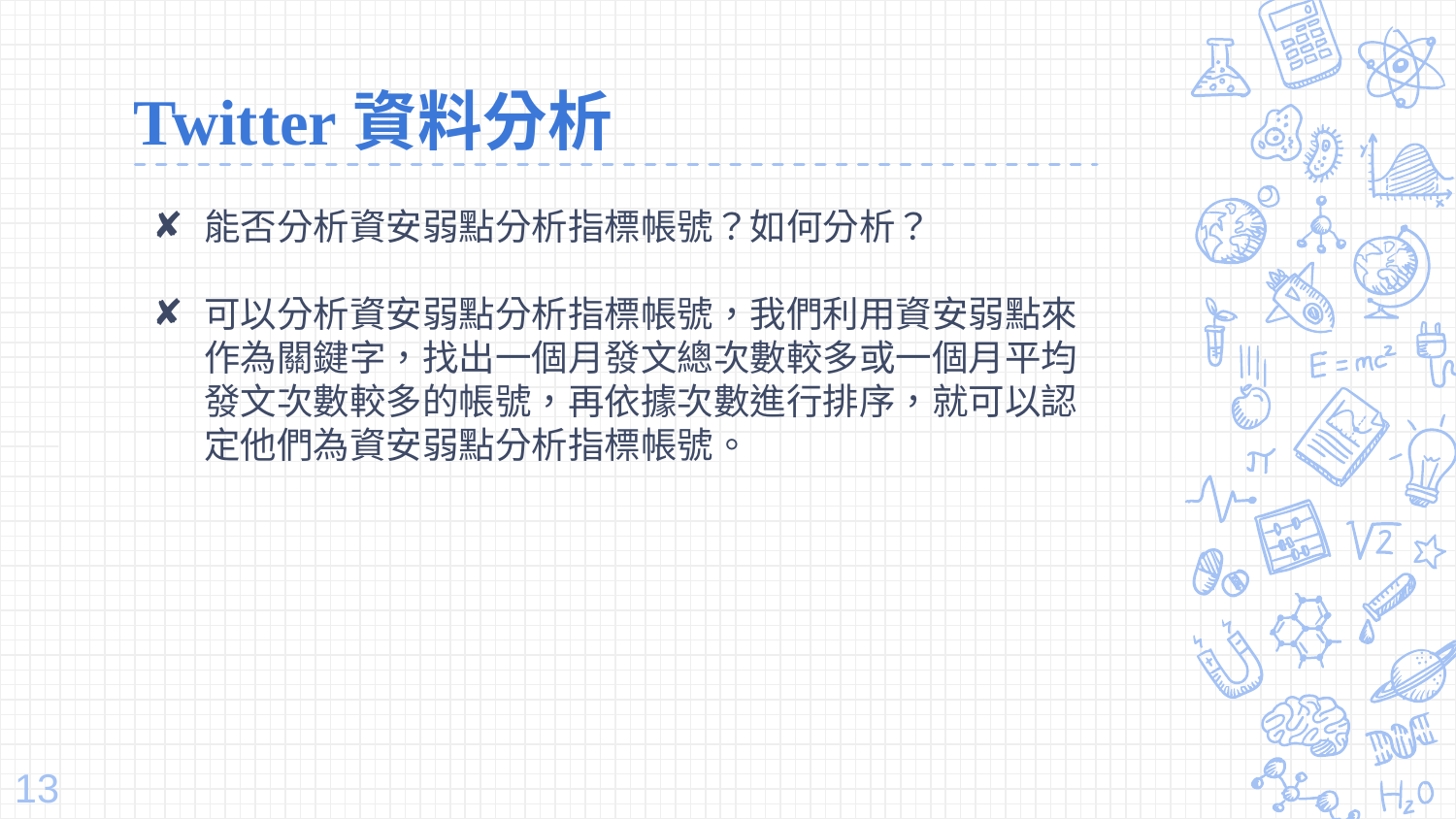

# Twitter資料分析
能否分析資安弱點分析指標帳號？如何分析？
可以分析資安弱點分析指標帳號，我們利用資安弱點來作為關鍵字，找出一個月發文總次數較多或一個月平均發文次數較多的帳號，再依據次數進行排序，就可以認定他們為資安弱點分析指標帳號。

13